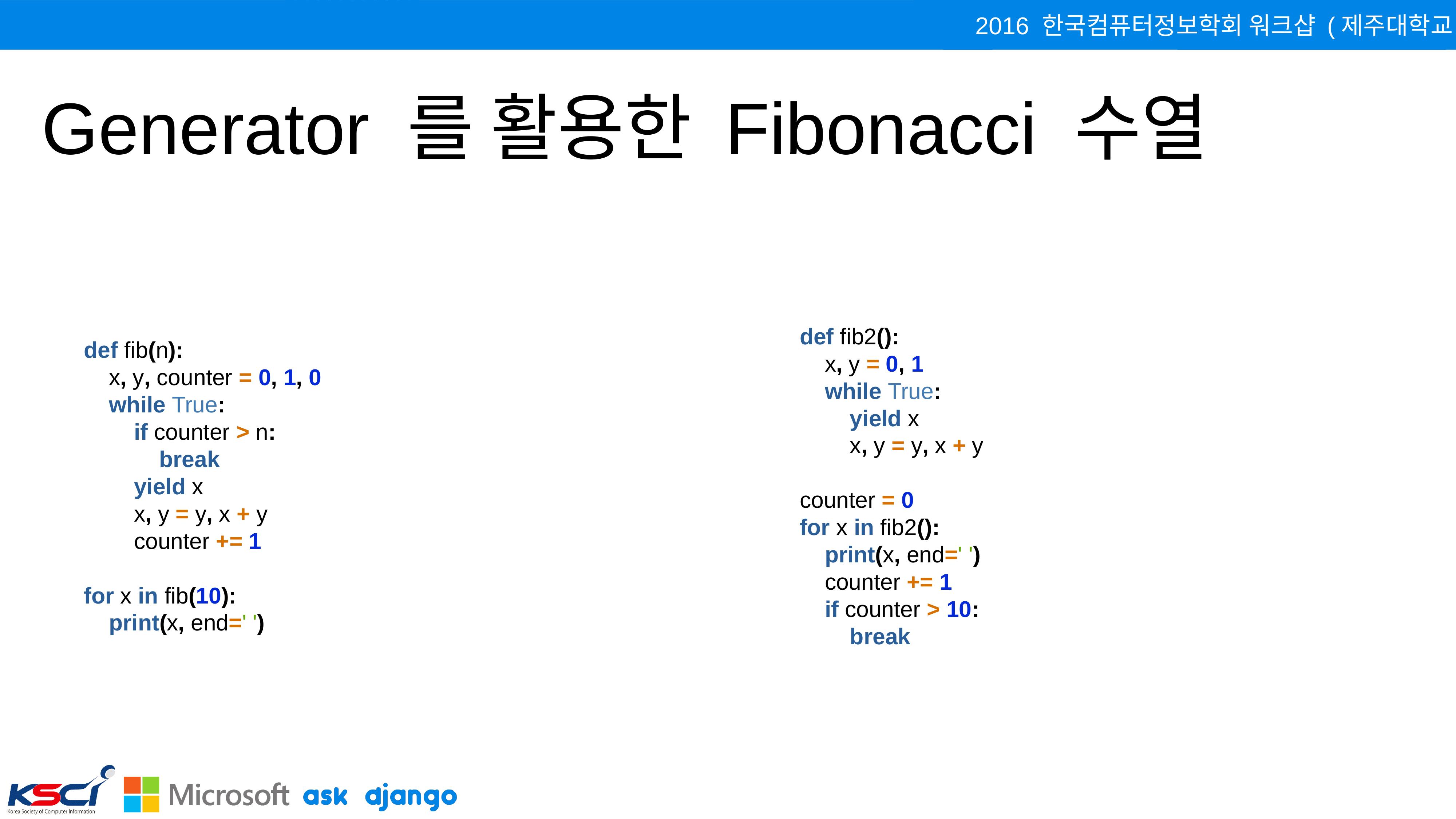

# Generator 를 활용한 Fibonacci 수열
def fib(n):
    x, y, counter = 0, 1, 0
    while True:
        if counter > n:
            break
        yield x
        x, y = y, x + y
        counter += 1

for x in fib(10):
    print(x, end=' ')
def fib2():
    x, y = 0, 1
    while True:
        yield x
        x, y = y, x + y

counter = 0
for x in fib2():
    print(x, end=' ')
    counter += 1
    if counter > 10:
        break